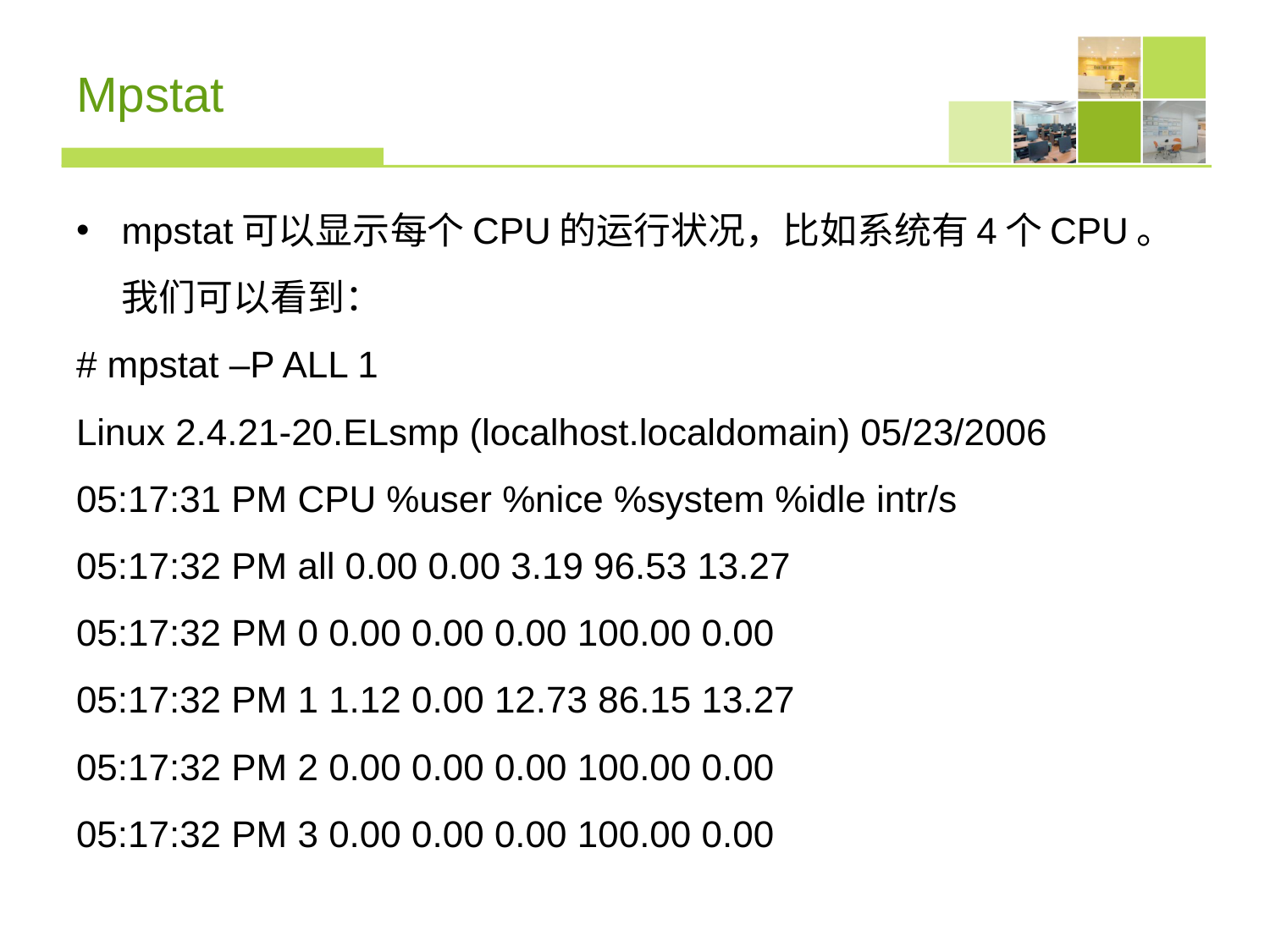

# Mpstat
mpstat可以显示每个CPU的运行状况，比如系统有4个CPU。我们可以看到：
# mpstat –P ALL 1
Linux 2.4.21-20.ELsmp (localhost.localdomain) 05/23/2006
05:17:31 PM CPU %user %nice %system %idle intr/s
05:17:32 PM all 0.00 0.00 3.19 96.53 13.27
05:17:32 PM 0 0.00 0.00 0.00 100.00 0.00
05:17:32 PM 1 1.12 0.00 12.73 86.15 13.27
05:17:32 PM 2 0.00 0.00 0.00 100.00 0.00
05:17:32 PM 3 0.00 0.00 0.00 100.00 0.00